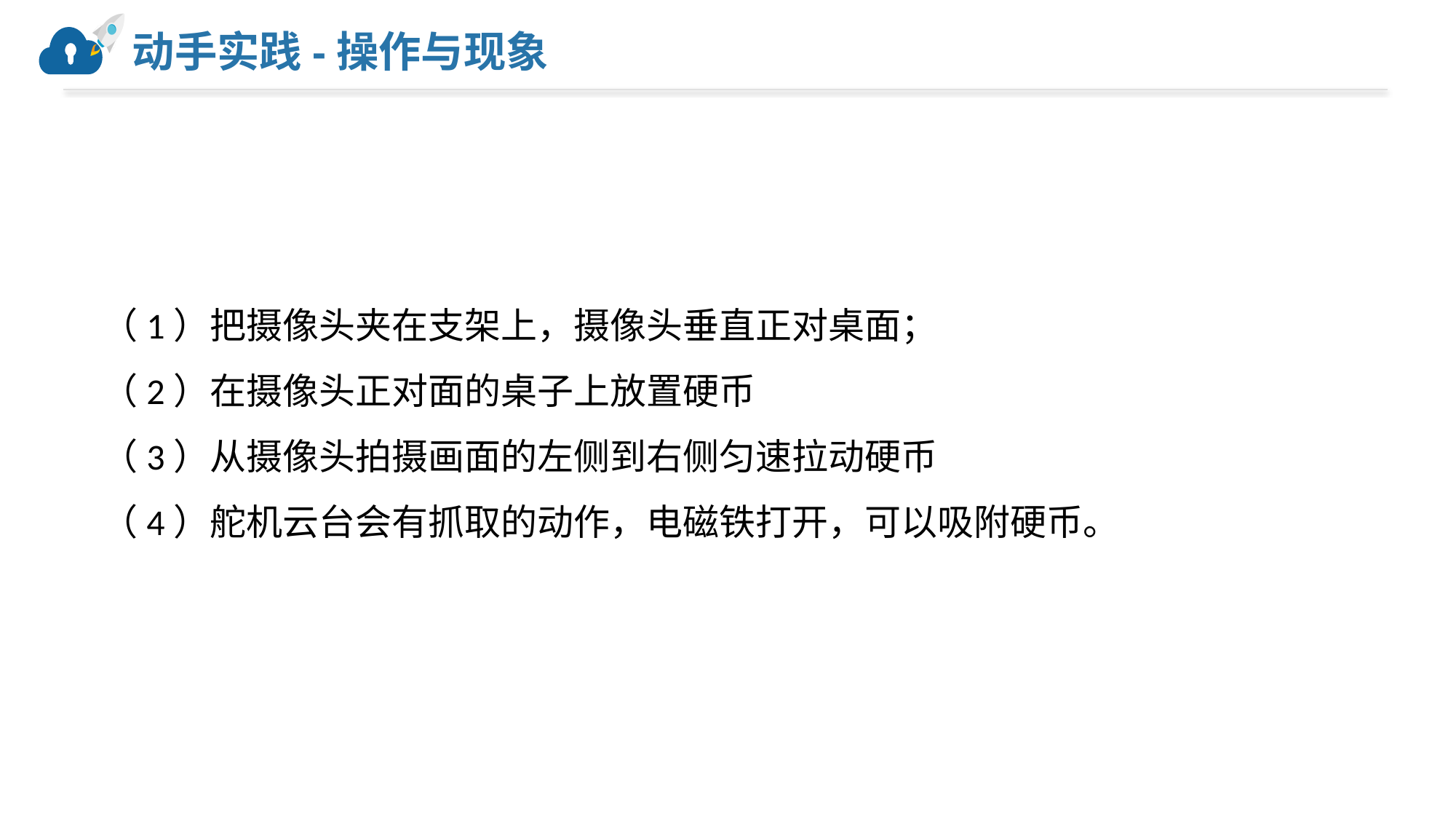

# 动手实践-操作与现象
（1）把摄像头夹在支架上，摄像头垂直正对桌面；
（2）在摄像头正对面的桌子上放置硬币
（3）从摄像头拍摄画面的左侧到右侧匀速拉动硬币
（4）舵机云台会有抓取的动作，电磁铁打开，可以吸附硬币。